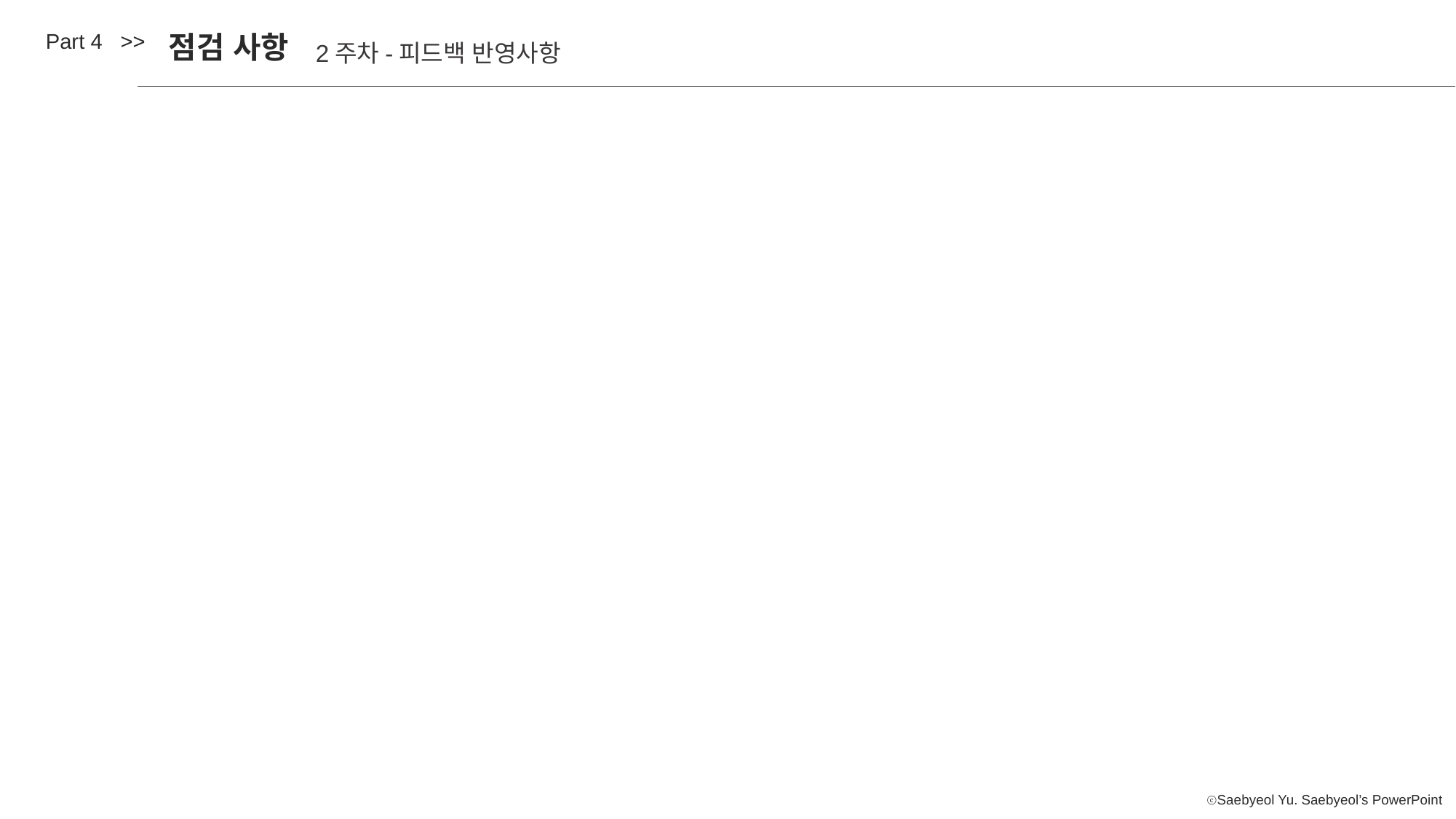

Part 4   >>
점검 사항
2주차-피드백 반영사항